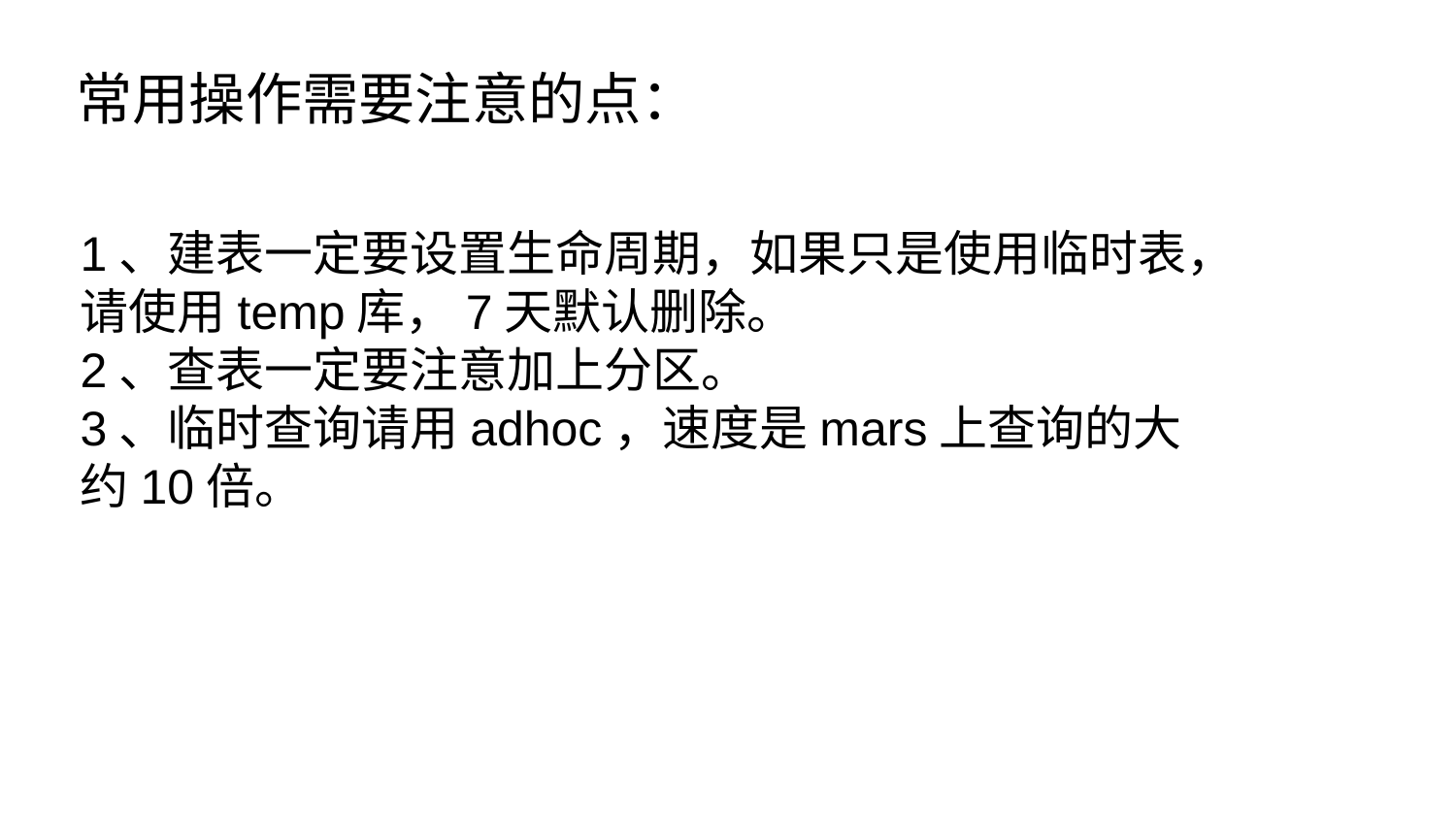

常用操作需要注意的点：
1、建表一定要设置生命周期，如果只是使用临时表，请使用temp库，7天默认删除。
2、查表一定要注意加上分区。
3、临时查询请用adhoc，速度是mars上查询的大约10倍。